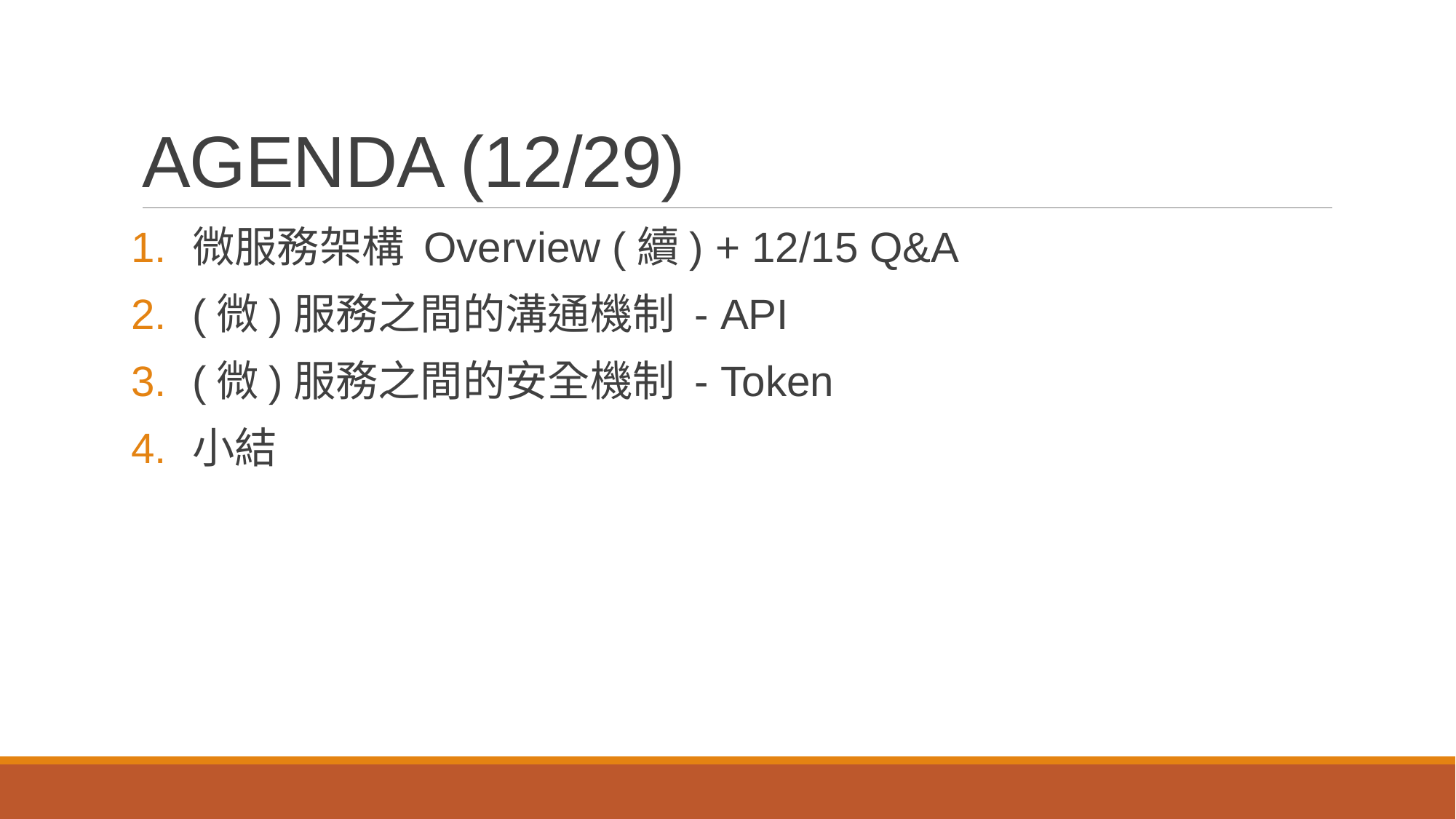

# AGENDA (12/29)
微服務架構 Overview (續) + 12/15 Q&A
(微)服務之間的溝通機制 - API
(微)服務之間的安全機制 - Token
小結